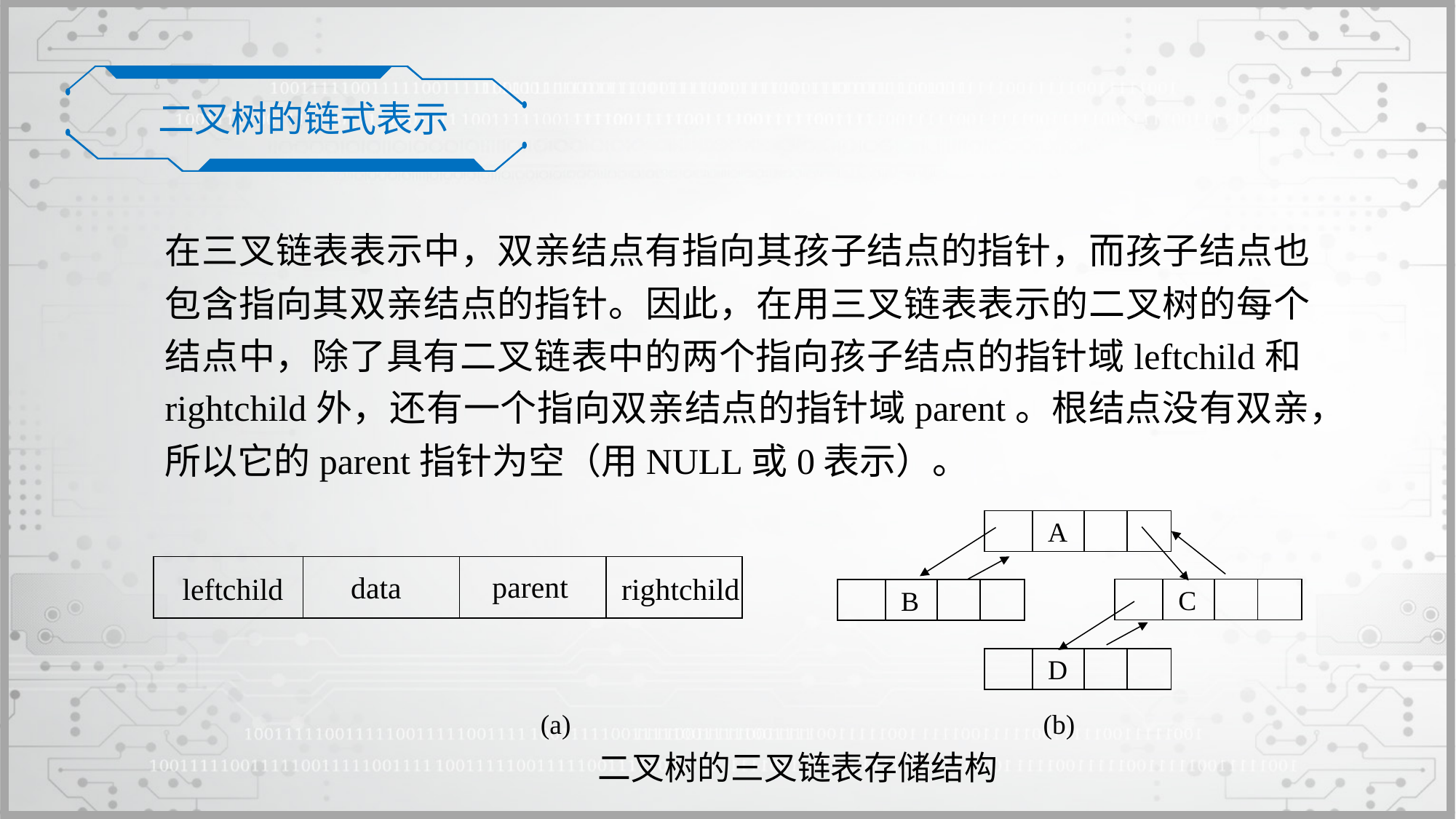

二叉树的链式表示
在三叉链表表示中，双亲结点有指向其孩子结点的指针，而孩子结点也包含指向其双亲结点的指针。因此，在用三叉链表表示的二叉树的每个结点中，除了具有二叉链表中的两个指向孩子结点的指针域leftchild和rightchild外，还有一个指向双亲结点的指针域parent。根结点没有双亲，所以它的parent指针为空（用NULL或0表示）。

A

parent
data
rightchild
leftchild

C

B

D
(a)
(b)
二叉树的三叉链表存储结构